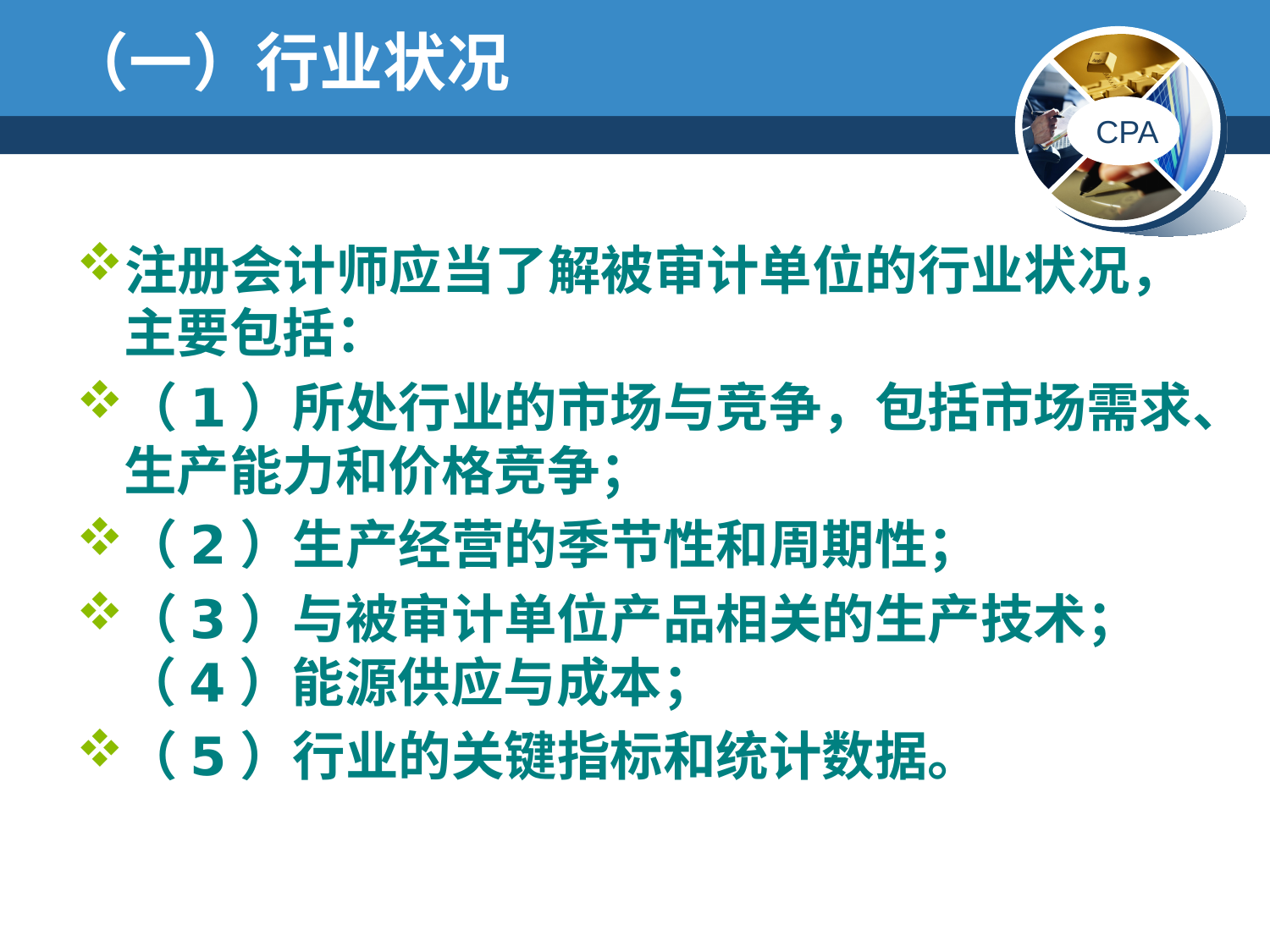

# （一）行业状况
注册会计师应当了解被审计单位的行业状况，主要包括：
（1）所处行业的市场与竞争，包括市场需求、生产能力和价格竞争；
（2）生产经营的季节性和周期性；
（3）与被审计单位产品相关的生产技术；（4）能源供应与成本；
（5）行业的关键指标和统计数据。